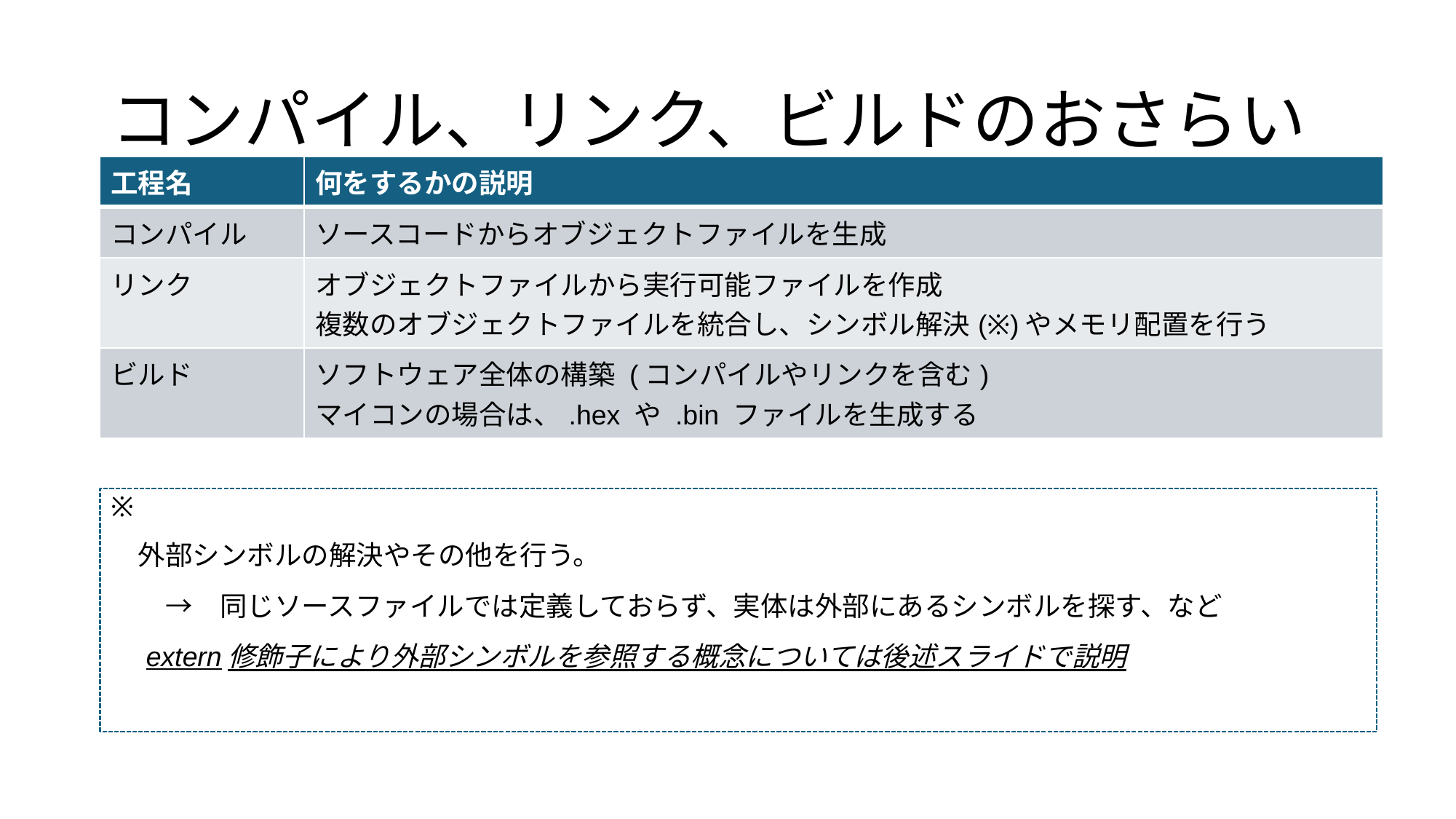

# コンパイル、リンク、ビルドのおさらい
| 工程名 | 何をするかの説明 |
| --- | --- |
| コンパイル | ソースコードからオブジェクトファイルを生成 |
| リンク | オブジェクトファイルから実行可能ファイルを作成 複数のオブジェクトファイルを統合し、シンボル解決(※)やメモリ配置を行う |
| ビルド | ソフトウェア全体の構築 (コンパイルやリンクを含む) マイコンの場合は、.hex や .bin ファイルを生成する |
※
　外部シンボルの解決やその他を行う。
　　→　同じソースファイルでは定義しておらず、実体は外部にあるシンボルを探す、など
　extern修飾子により外部シンボルを参照する概念については後述スライドで説明